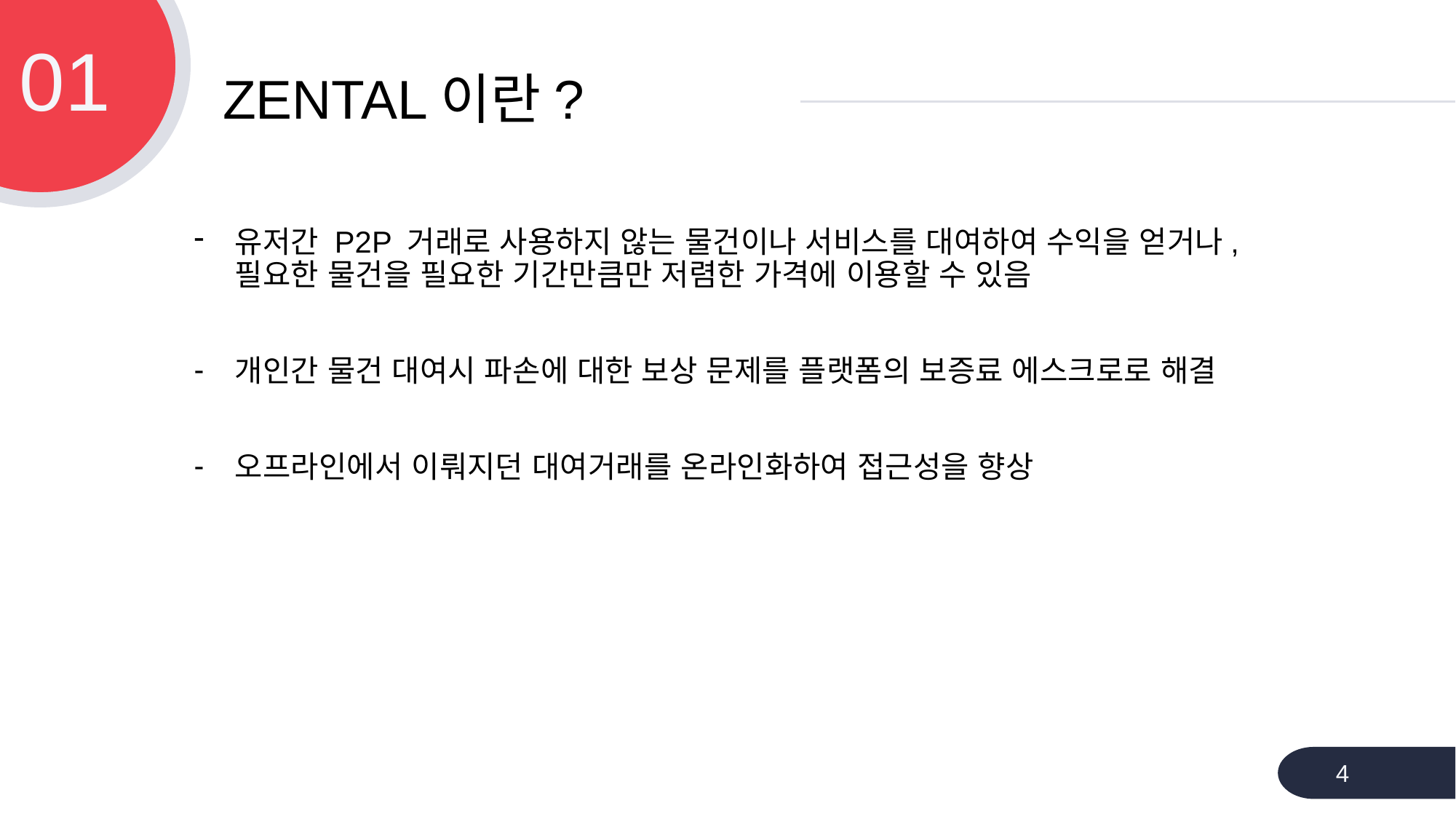

01
# ZENTAL이란?
유저간 P2P 거래로 사용하지 않는 물건이나 서비스를 대여하여 수익을 얻거나, 필요한 물건을 필요한 기간만큼만 저렴한 가격에 이용할 수 있음

개인간 물건 대여시 파손에 대한 보상 문제를 플랫폼의 보증료 에스크로로 해결

오프라인에서 이뤄지던 대여거래를 온라인화하여 접근성을 향상

4